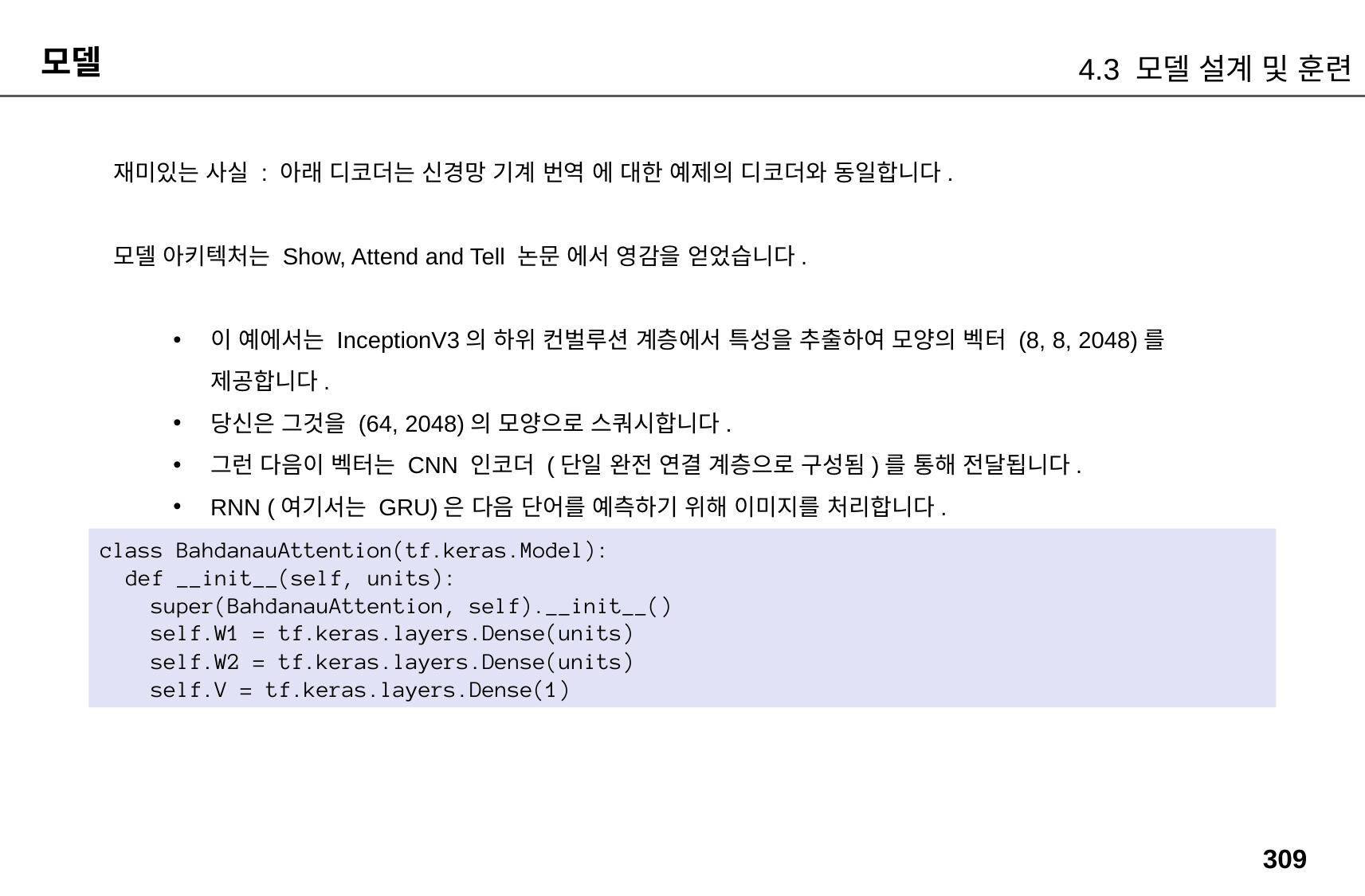

모델
4.3 모델 설계 및 훈련
재미있는 사실 : 아래 디코더는 신경망 기계 번역 에 대한 예제의 디코더와 동일합니다.

모델 아키텍처는 Show, Attend and Tell 논문 에서 영감을 얻었습니다.

이 예에서는 InceptionV3의 하위 컨벌루션 계층에서 특성을 추출하여 모양의 벡터 (8, 8, 2048)를 제공합니다.
당신은 그것을 (64, 2048)의 모양으로 스쿼시합니다.
그런 다음이 벡터는 CNN 인코더 (단일 완전 연결 계층으로 구성됨)를 통해 전달됩니다.
RNN (여기서는 GRU)은 다음 단어를 예측하기 위해 이미지를 처리합니다.
class BahdanauAttention(tf.keras.Model):
  def __init__(self, units):
    super(BahdanauAttention, self).__init__()
    self.W1 = tf.keras.layers.Dense(units)
    self.W2 = tf.keras.layers.Dense(units)
    self.V = tf.keras.layers.Dense(1)